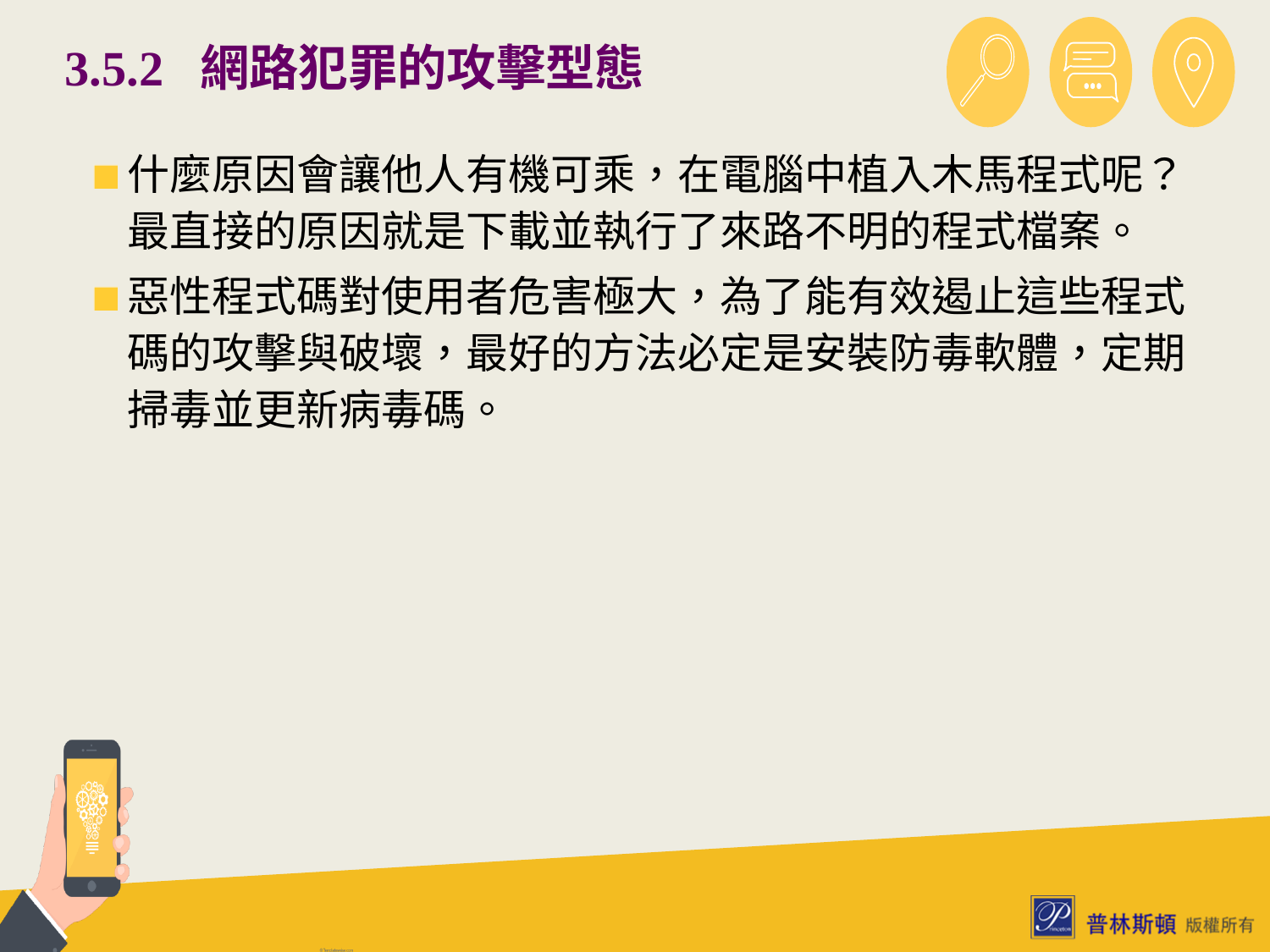

# 3.5.2  網路犯罪的攻擊型態
什麼原因會讓他人有機可乘，在電腦中植入木馬程式呢？最直接的原因就是下載並執行了來路不明的程式檔案。
惡性程式碼對使用者危害極大，為了能有效遏止這些程式碼的攻擊與破壞，最好的方法必定是安裝防毒軟體，定期掃毒並更新病毒碼。